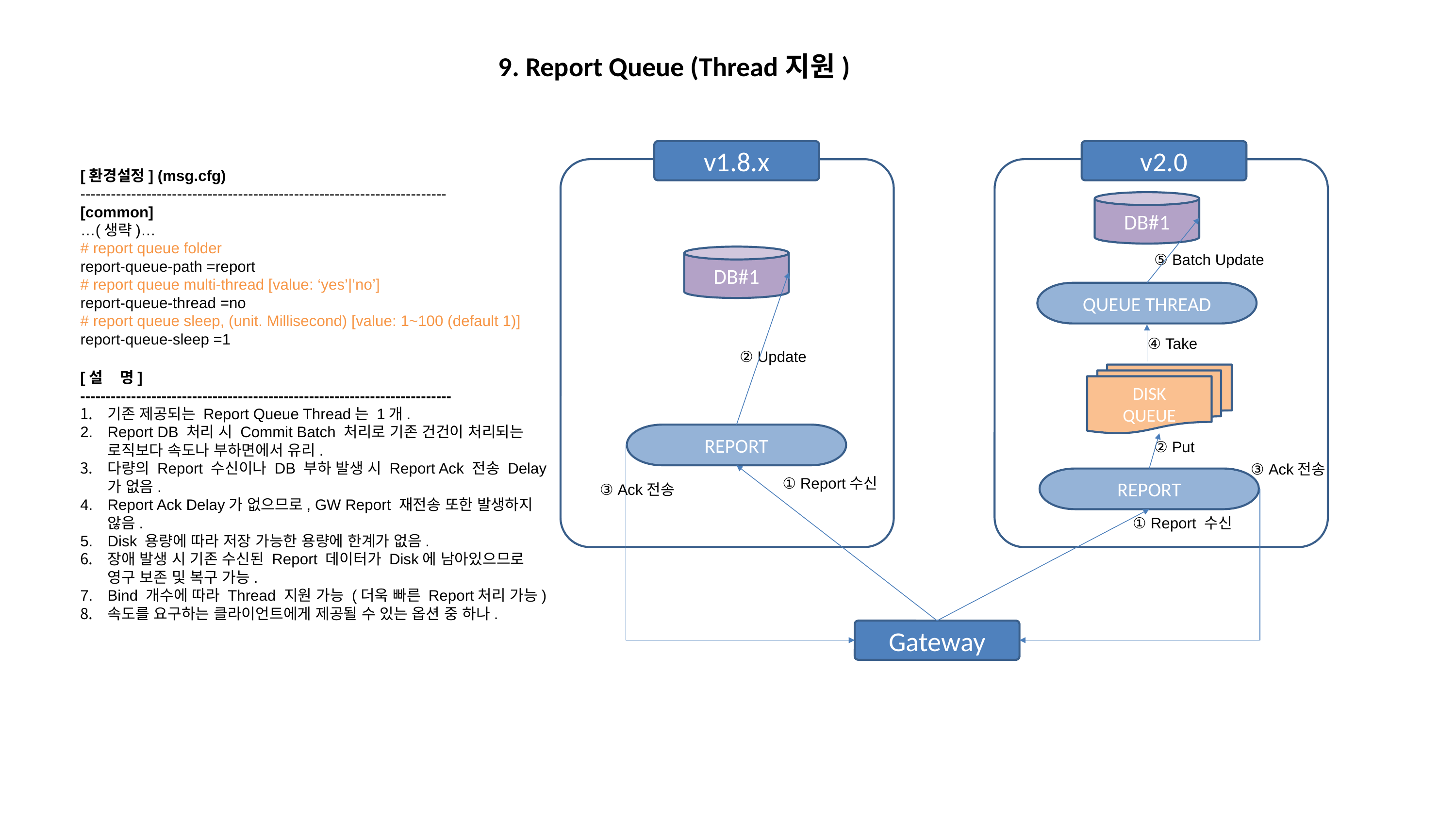

9. Report Queue (Thread지원)
[환경설정] (msg.cfg)
------------------------------------------------------------------------
[common]
…(생략)…
# report queue folder
report-queue-path =report
# report queue multi-thread [value: ‘yes’|’no’]
report-queue-thread =no
# report queue sleep, (unit. Millisecond) [value: 1~100 (default 1)]
report-queue-sleep =1
v2.0
v1.8.x

DB#1

⑤ Batch Update
DB#1
QUEUE THREAD
④ Take
② Update
[설    명]
-------------------------------------------------------------------------
기존 제공되는 Report Queue Thread는 1개.
Report DB 처리 시 Commit Batch 처리로 기존 건건이 처리되는 로직보다 속도나 부하면에서 유리.
다량의 Report 수신이나 DB 부하 발생 시 Report Ack 전송 Delay가 없음.
Report Ack Delay가 없으므로, GW Report 재전송 또한 발생하지 않음.
Disk 용량에 따라 저장 가능한 용량에 한계가 없음.
장애 발생 시 기존 수신된 Report 데이터가 Disk에 남아있으므로 영구 보존 및 복구 가능.
Bind 개수에 따라 Thread 지원 가능 (더욱 빠른 Report처리 가능)
속도를 요구하는 클라이언트에게 제공될 수 있는 옵션 중 하나.
DISK
QUEUE
REPORT
② Put
③ Ack전송
① Report수신
REPORT
③ Ack전송
① Report 수신
Gateway